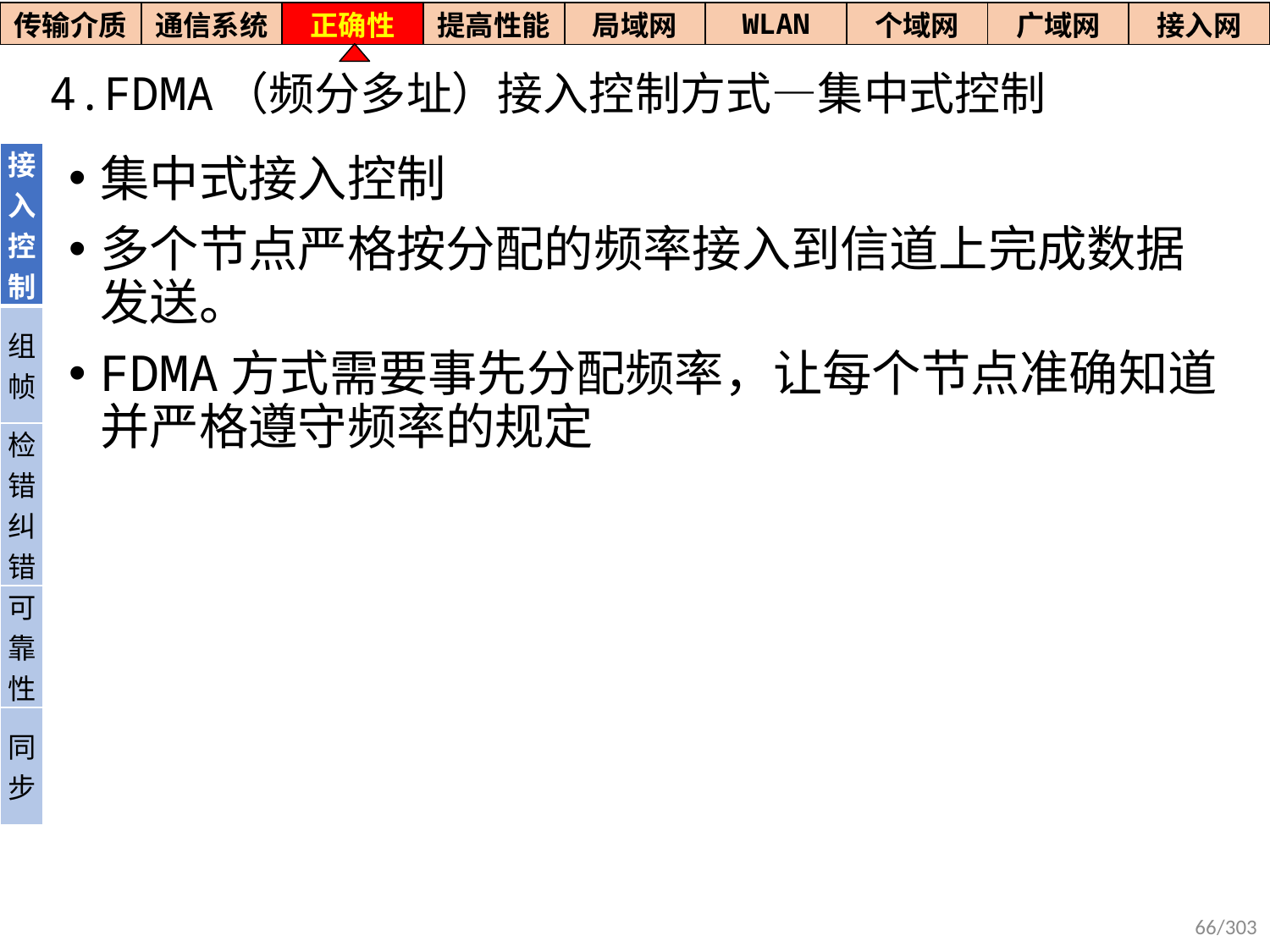

| 传输介质 | 通信系统 | 正确性 | 提高性能 | 局域网 | WLAN | 个域网 | 广域网 | 接入网 |
| --- | --- | --- | --- | --- | --- | --- | --- | --- |

# 4.FDMA（频分多址）接入控制方式—集中式控制
| 接入控制 |
| --- |
| 组帧 |
| 检错纠错 |
| 可靠性 |
| 同步 |
集中式接入控制
多个节点严格按分配的频率接入到信道上完成数据发送。
FDMA方式需要事先分配频率，让每个节点准确知道并严格遵守频率的规定
66/303